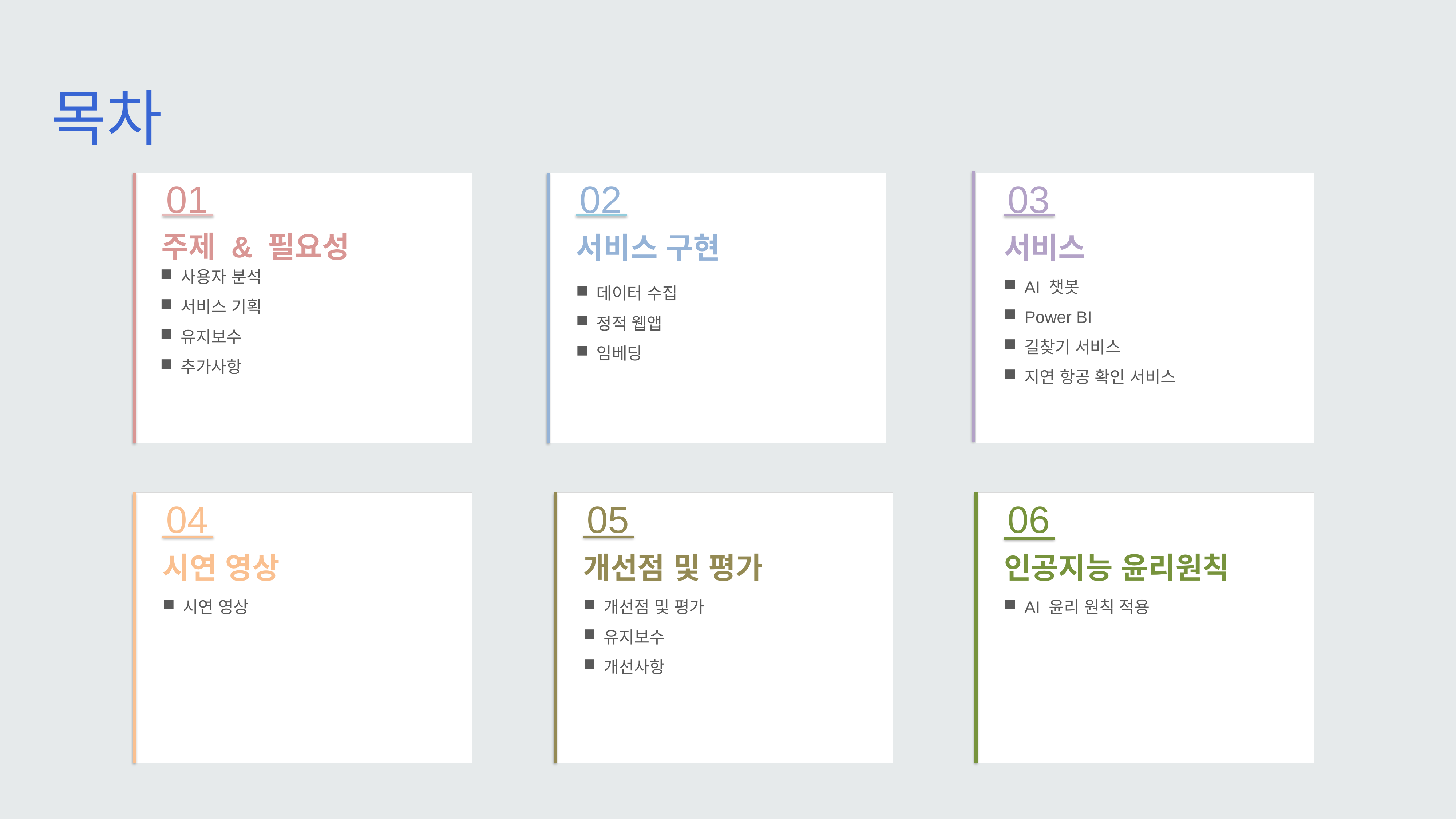

목차

02

03

01
주제 & 필요성
서비스 구현
서비스

사용자 분석
서비스 기획
유지보수
추가사항
AI 챗봇
Power BI
길찾기 서비스
지연 항공 확인 서비스
데이터 수집
정적 웹앱
임베딩

06

05

04
인공지능 윤리원칙
개선점 및 평가
시연 영상
AI 윤리 원칙 적용
개선점 및 평가
유지보수
개선사항
시연 영상